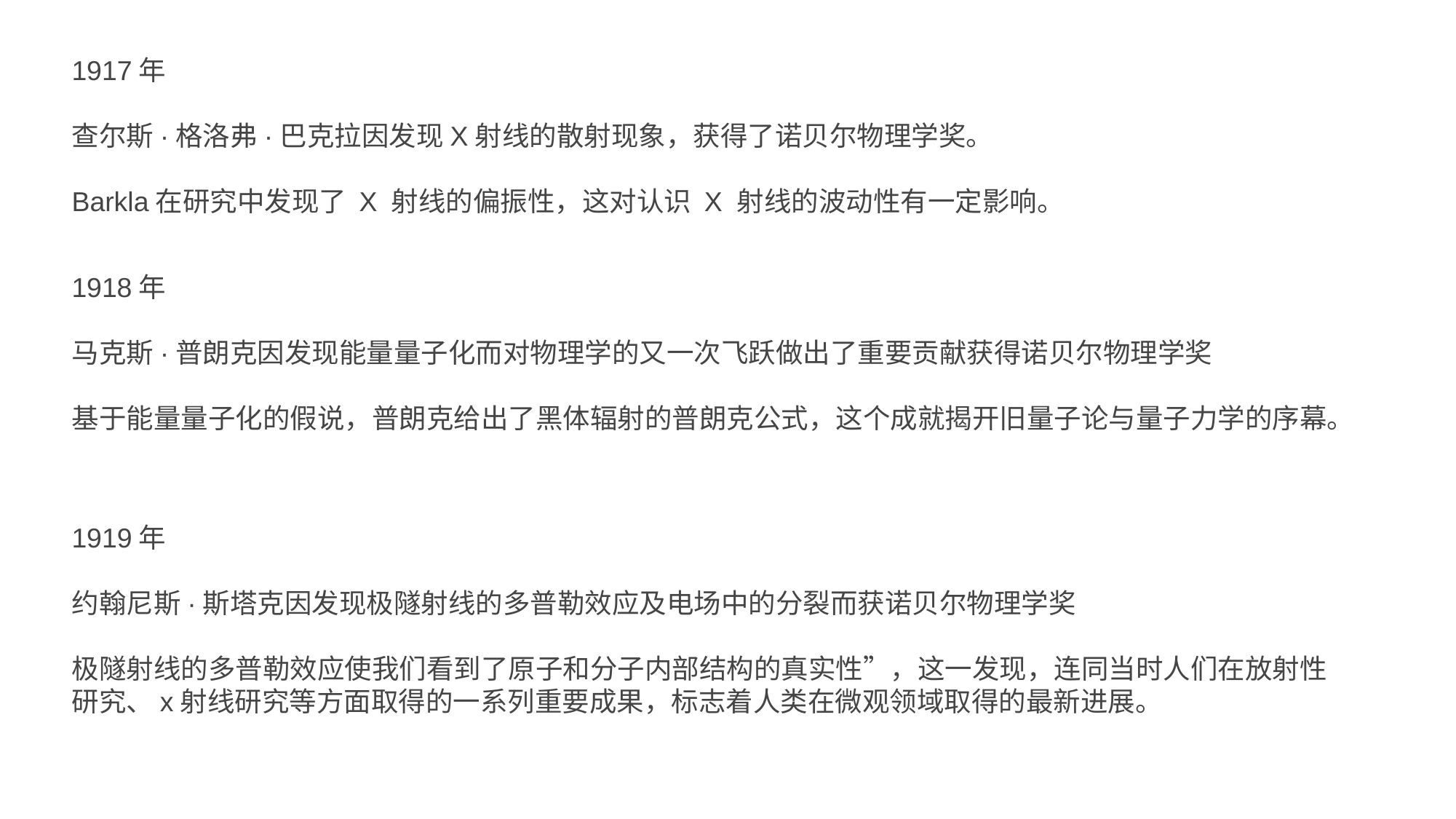

1917年
查尔斯·格洛弗·巴克拉因发现X射线的散射现象，获得了诺贝尔物理学奖。
Barkla在研究中发现了 X 射线的偏振性，这对认识 X 射线的波动性有一定影响。
1918年
马克斯·普朗克因发现能量量子化而对物理学的又一次飞跃做出了重要贡献获得诺贝尔物理学奖
基于能量量子化的假说，普朗克给出了黑体辐射的普朗克公式，这个成就揭开旧量子论与量子力学的序幕。
1919年
约翰尼斯·斯塔克因发现极隧射线的多普勒效应及电场中的分裂而获诺贝尔物理学奖
极隧射线的多普勒效应使我们看到了原子和分子内部结构的真实性”，这一发现，连同当时人们在放射性研究、x射线研究等方面取得的一系列重要成果，标志着人类在微观领域取得的最新进展。